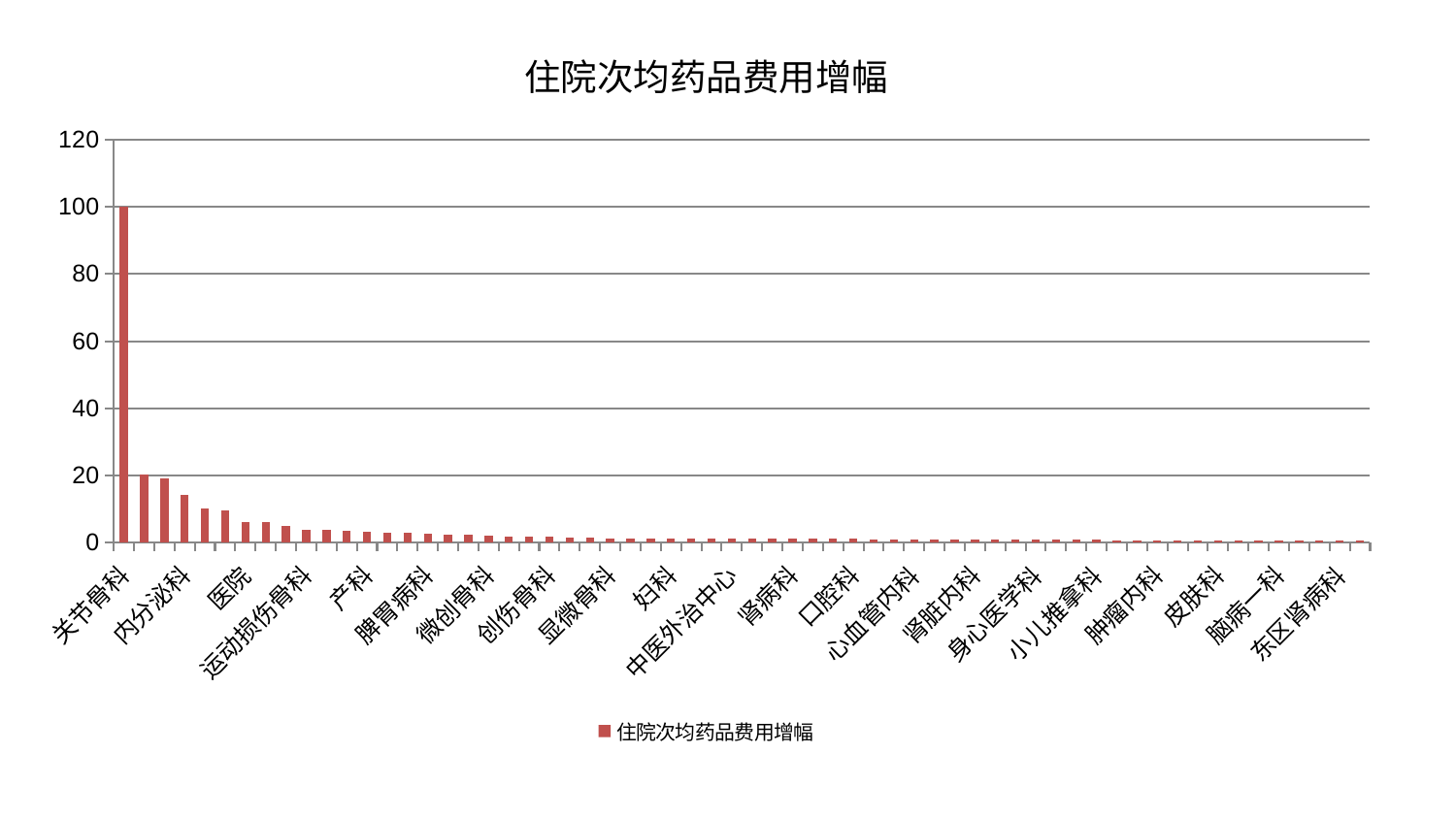

### Chart: 住院次均药品费用增幅

| Category | 住院次均药品费用增幅 |
|---|---|
| 关节骨科 | 100.0 |
| 脑病三科 | 20.40525618673689 |
| 消化内科 | 19.08544821213722 |
| 内分泌科 | 14.277228523484464 |
| 东区重症医学科 | 10.096471759420032 |
| 老年医学科 | 9.676627355893404 |
| 医院 | 6.266885001994769 |
| 血液科 | 6.098492449885746 |
| 心病四科 | 4.870962202637576 |
| 运动损伤骨科 | 3.9128210058397124 |
| 眼科 | 3.67204955760119 |
| 脾胃科消化科合并 | 3.518741445376697 |
| 产科 | 3.138026788247054 |
| 小儿骨科 | 2.9550660063312173 |
| 妇二科 | 2.9137590734362355 |
| 脾胃病科 | 2.592773999243336 |
| 儿科 | 2.3085613312672475 |
| 脑病二科 | 2.2819772758103753 |
| 微创骨科 | 2.0359818308859734 |
| 重症医学科 | 1.8967323081958476 |
| 胸外科 | 1.795836484905862 |
| 创伤骨科 | 1.79522089903778 |
| 心病一科 | 1.6179282673096094 |
| 泌尿外科 | 1.5540271814200959 |
| 显微骨科 | 1.3513263677325154 |
| 康复科 | 1.3312974788132745 |
| 周围血管科 | 1.327414561661273 |
| 妇科 | 1.2866174501834582 |
| 呼吸内科 | 1.2088298264068027 |
| 针灸科 | 1.1950930813231189 |
| 中医外治中心 | 1.1894723830540403 |
| 肝病科 | 1.159104839706242 |
| 乳腺甲状腺外科 | 1.131083555547456 |
| 肾病科 | 1.1289017565224106 |
| 男科 | 1.1260359164659286 |
| 心病二科 | 1.1112564412001786 |
| 口腔科 | 1.0875435680842829 |
| 普通外科 | 1.0633453048792705 |
| 骨科 | 0.9902041593901243 |
| 心血管内科 | 0.9660433382013526 |
| 妇科妇二科合并 | 0.9561223003814994 |
| 神经外科 | 0.9241585548080309 |
| 肾脏内科 | 0.9149915955355655 |
| 耳鼻喉科 | 0.9007349482844443 |
| 推拿科 | 0.8757762791956447 |
| 身心医学科 | 0.863118484589788 |
| 治未病中心 | 0.8443407483123433 |
| 西区重症医学科 | 0.8048403123279461 |
| 小儿推拿科 | 0.7999813722648191 |
| 脊柱骨科 | 0.7847323655874868 |
| 肛肠科 | 0.7818826568444214 |
| 肿瘤内科 | 0.7501784494250816 |
| 神经内科 | 0.7500143097877469 |
| 综合内科 | 0.7387034733004667 |
| 皮肤科 | 0.7354944161300928 |
| 风湿病科 | 0.6977247609509993 |
| 心病三科 | 0.6609185557023318 |
| 脑病一科 | 0.6590169314643088 |
| 中医经典科 | 0.6502878958804714 |
| 肝胆外科 | 0.6453369863813404 |
| 东区肾病科 | 0.6447418168636616 |
| 美容皮肤科 | 0.6380845684441838 |
111